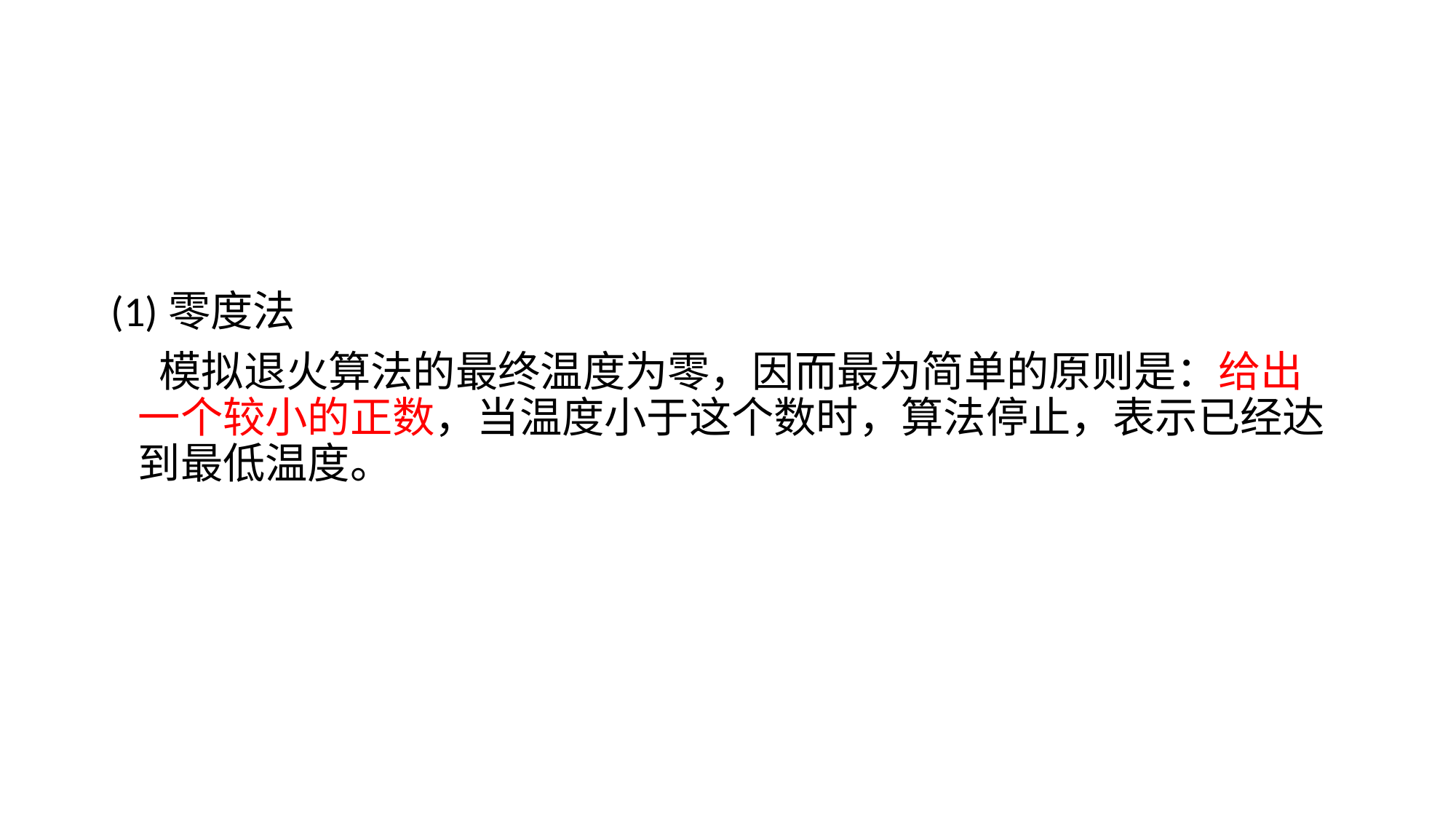

#

(1)零度法
    模拟退火算法的最终温度为零，因而最为简单的原则是：给出一个较小的正数，当温度小于这个数时，算法停止，表示已经达到最低温度。